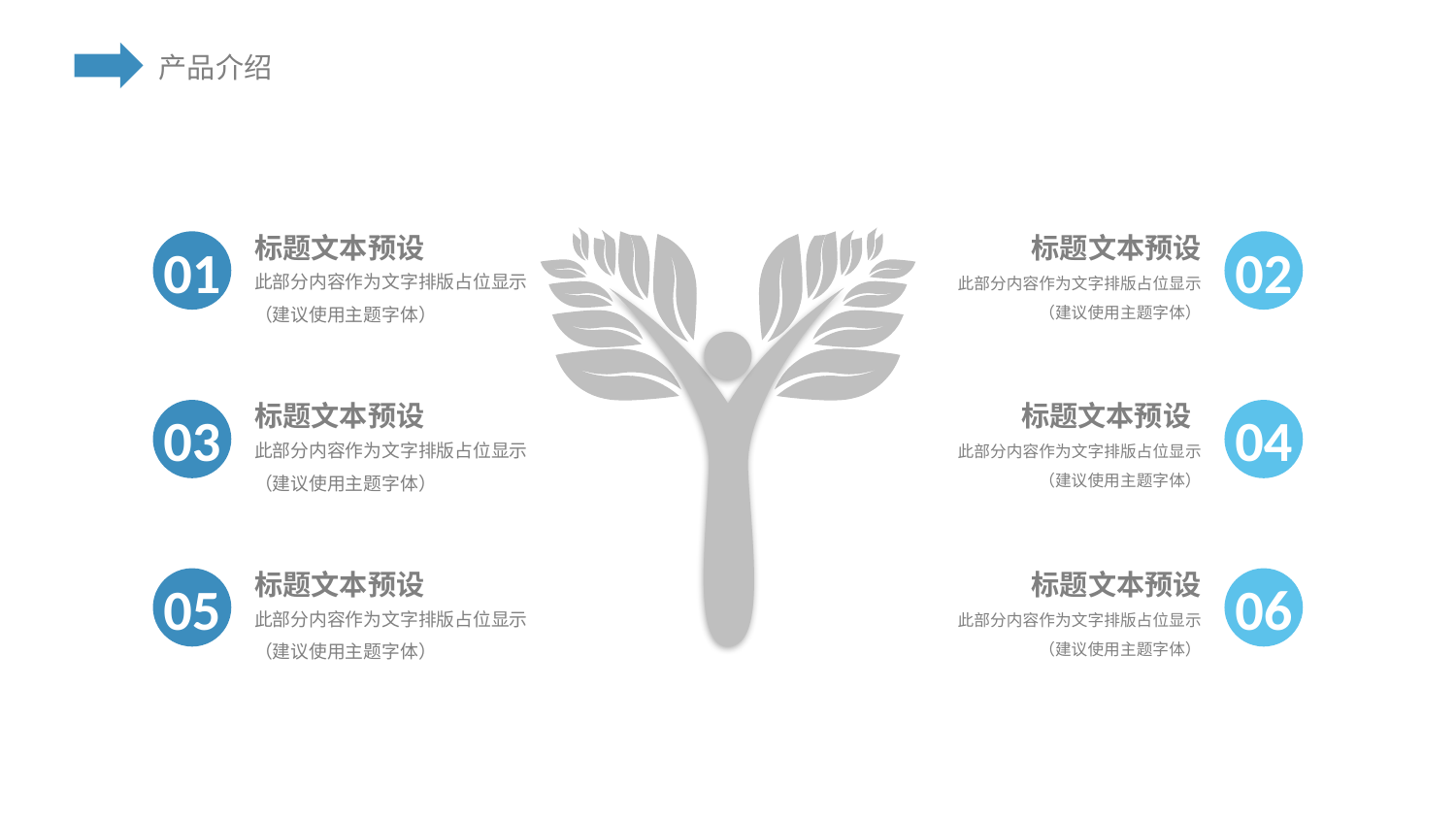

标题文本预设
01
此部分内容作为文字排版占位显示
（建议使用主题字体）
标题文本预设
03
此部分内容作为文字排版占位显示
（建议使用主题字体）
标题文本预设
05
此部分内容作为文字排版占位显示
（建议使用主题字体）
标题文本预设
02
此部分内容作为文字排版占位显示
（建议使用主题字体）
标题文本预设
04
此部分内容作为文字排版占位显示
（建议使用主题字体）
标题文本预设
06
此部分内容作为文字排版占位显示
（建议使用主题字体）